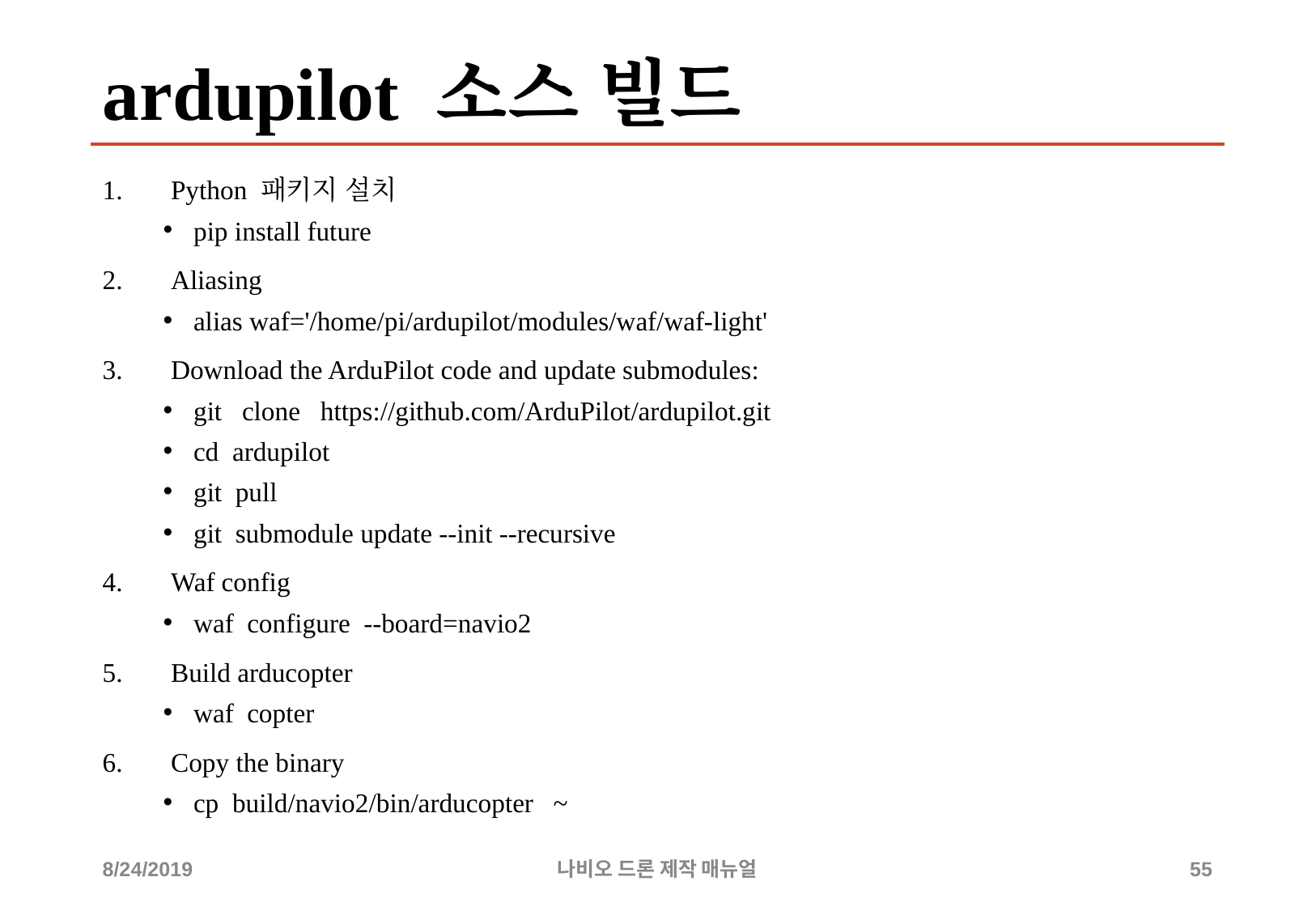

# ardupilot 소스 빌드
Python 패키지 설치
pip install future
Aliasing
alias waf='/home/pi/ardupilot/modules/waf/waf-light'
Download the ArduPilot code and update submodules:
git   clone   https://github.com/ArduPilot/ardupilot.git
cd  ardupilot
git  pull
git  submodule update --init --recursive
Waf config
waf  configure  --board=navio2
Build arducopter
waf  copter
Copy the binary
cp  build/navio2/bin/arducopter   ~
8/24/2019
나비오 드론 제작 매뉴얼
55